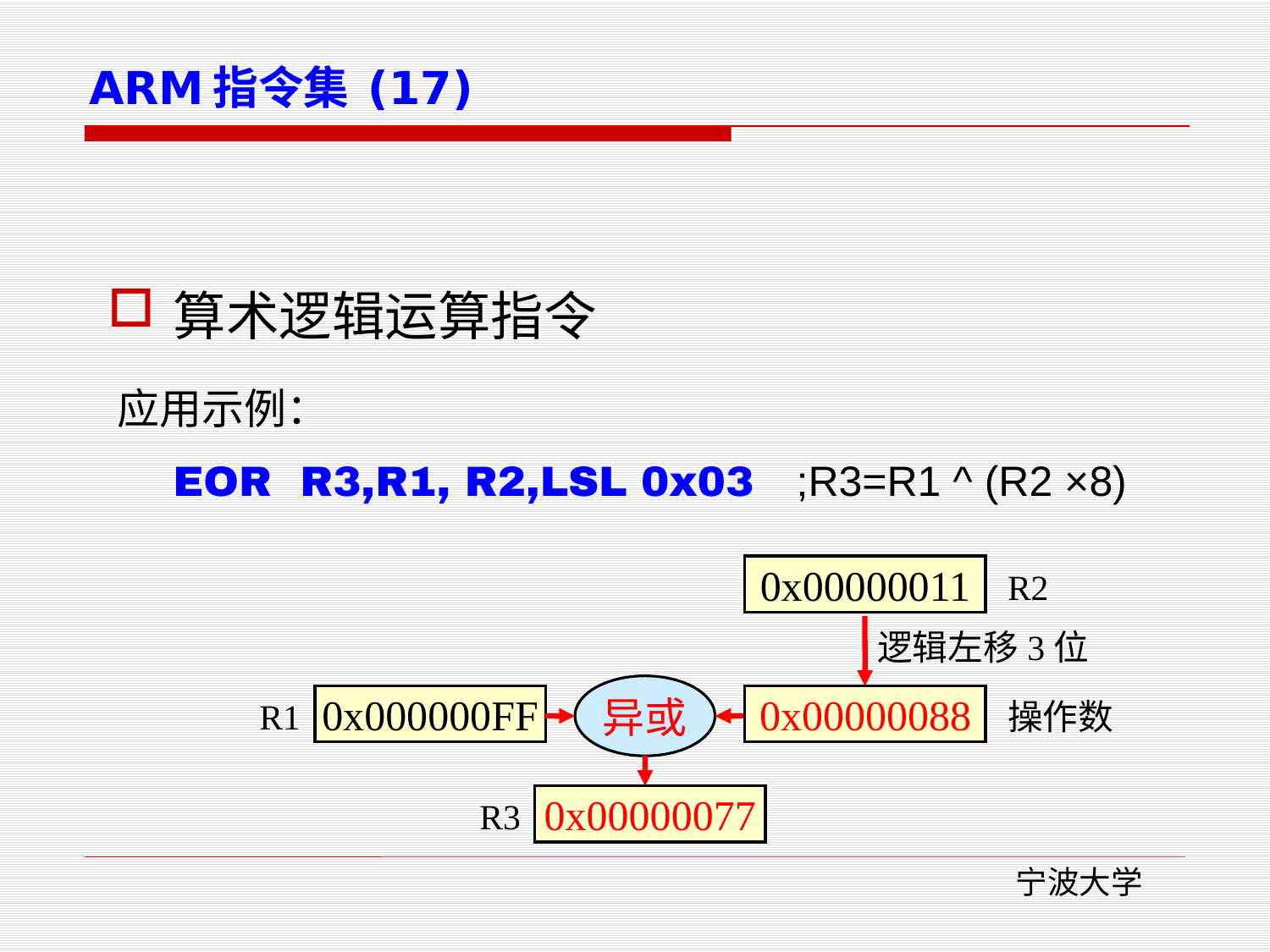

ARM指令集 (17)
算术逻辑运算指令
应用示例：
EOR	R3,R1, R2,LSL 0x03   ;R3=R1 ^ (R2 ×8)
0x00000011
R2
异或
R1
0x000000FF
0x??
操作数
R3
0x??

逻辑左移3位
0x00000088

0x00000077